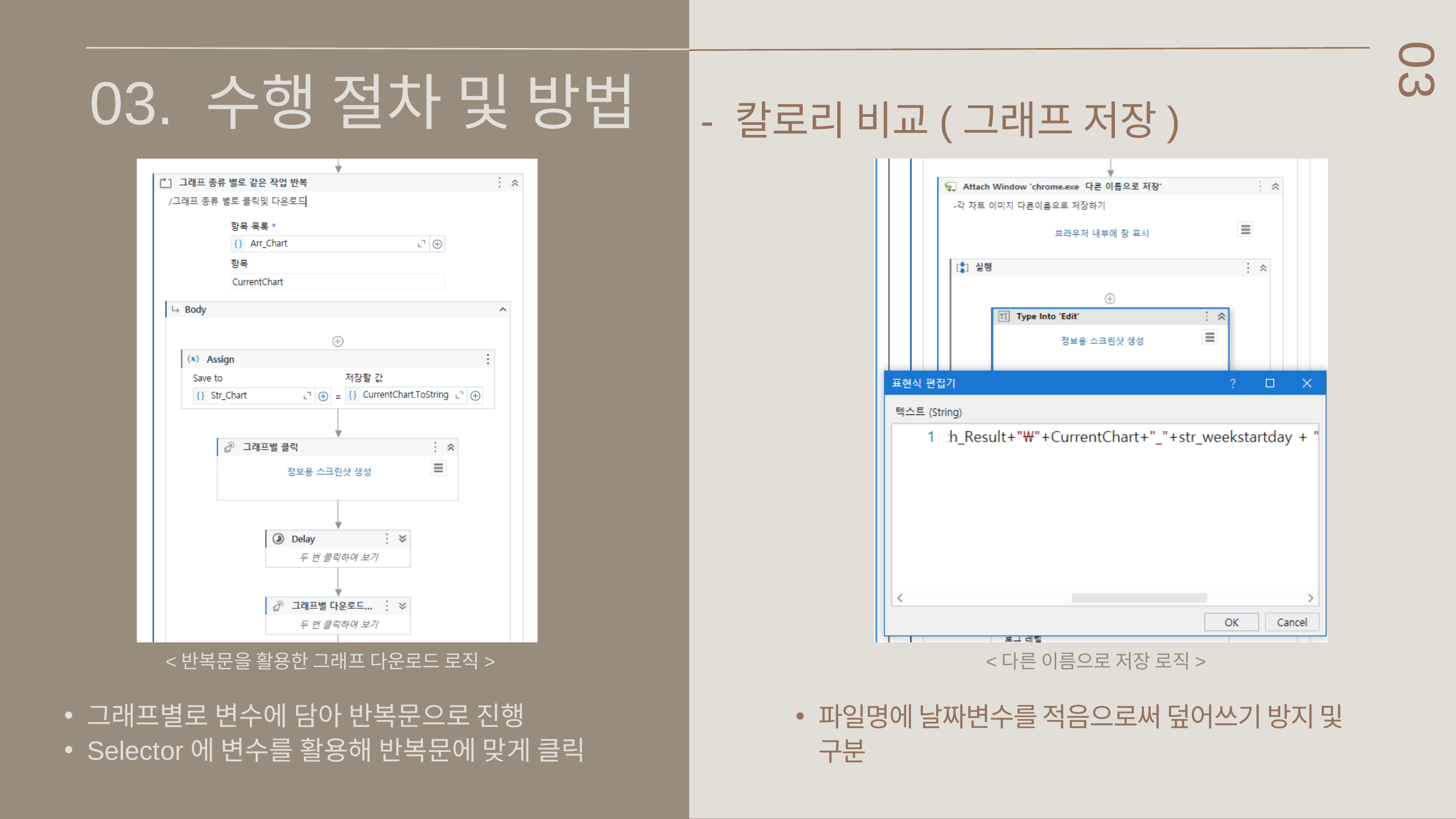

03. 수행 절차 및 방법
03
 - 칼로리 비교(그래프 저장)

 <반복문을 활용한 그래프 다운로드 로직>
 <다른 이름으로 저장 로직>
그래프별로 변수에 담아 반복문으로 진행
Selector에 변수를 활용해 반복문에 맞게 클릭
파일명에 날짜변수를 적음으로써 덮어쓰기 방지 및 구분